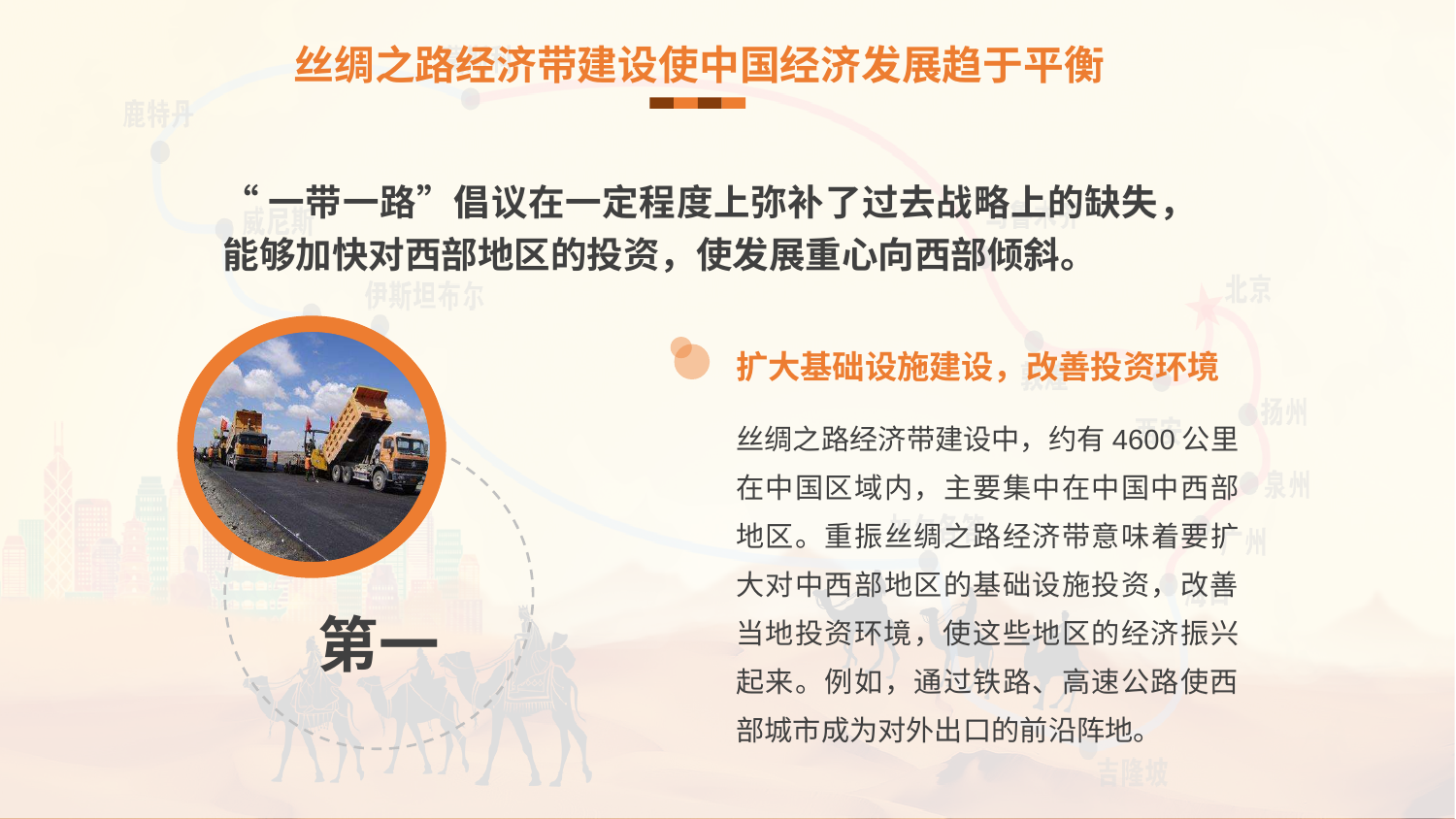

丝绸之路经济带建设使中国经济发展趋于平衡

# “一带一路”倡议在一定程度上弥补了过去战略上的缺失，能够加快对西部地区的投资，使发展重心向西部倾斜。

扩大基础设施建设，改善投资环境

丝绸之路经济带建设中，约有4600公里在中国区域内，主要集中在中国中西部地区。重振丝绸之路经济带意味着要扩大对中西部地区的基础设施投资，改善当地投资环境，使这些地区的经济振兴起来。例如，通过铁路、高速公路使西部城市成为对外出口的前沿阵地。
第一